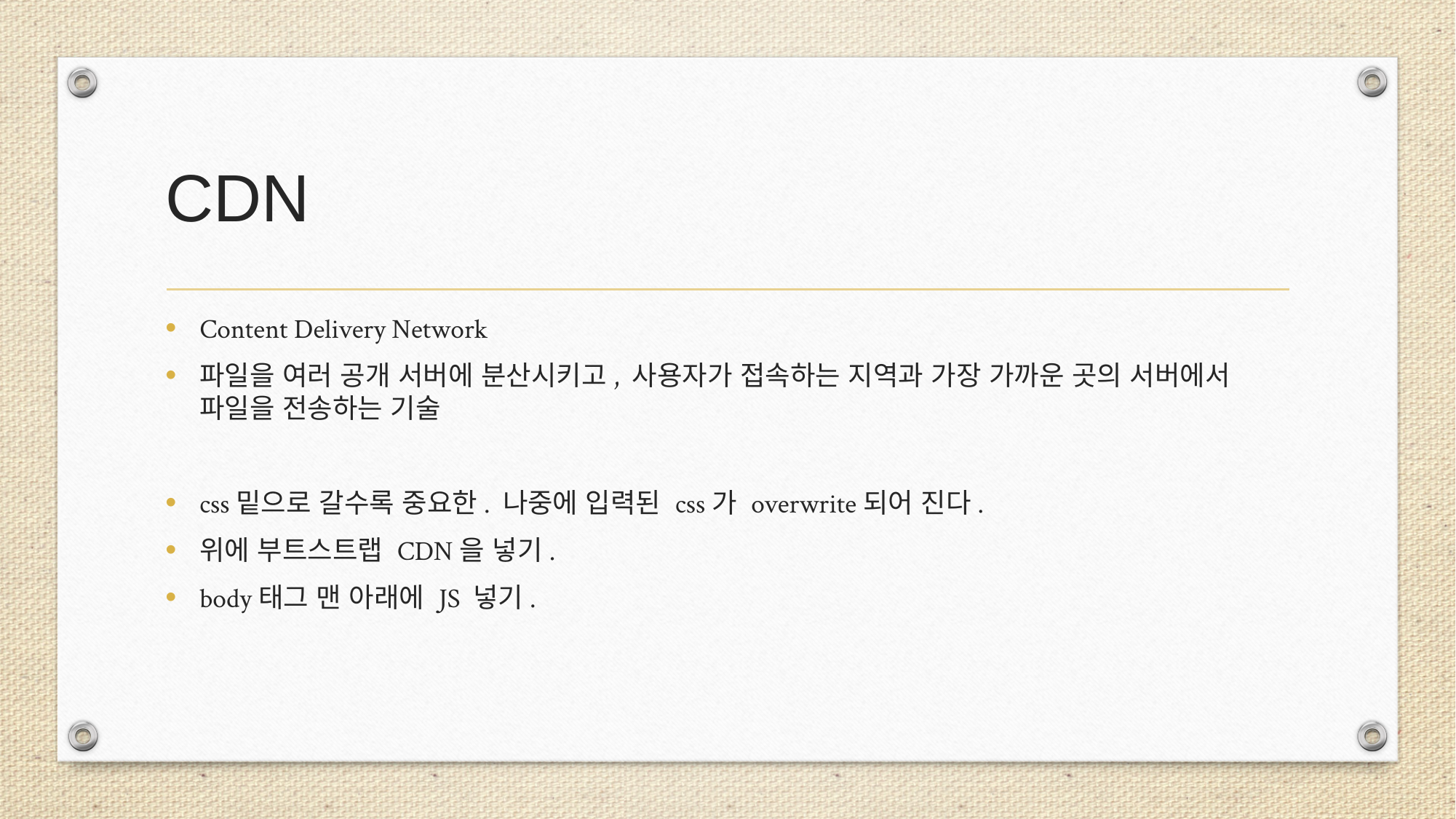

# CDN
Content Delivery Network
파일을 여러 공개 서버에 분산시키고, 사용자가 접속하는 지역과 가장 가까운 곳의 서버에서 파일을 전송하는 기술

css밑으로 갈수록 중요한. 나중에 입력된 css가 overwrite되어 진다.
위에 부트스트랩 CDN을 넣기.
body태그 맨 아래에 JS 넣기.